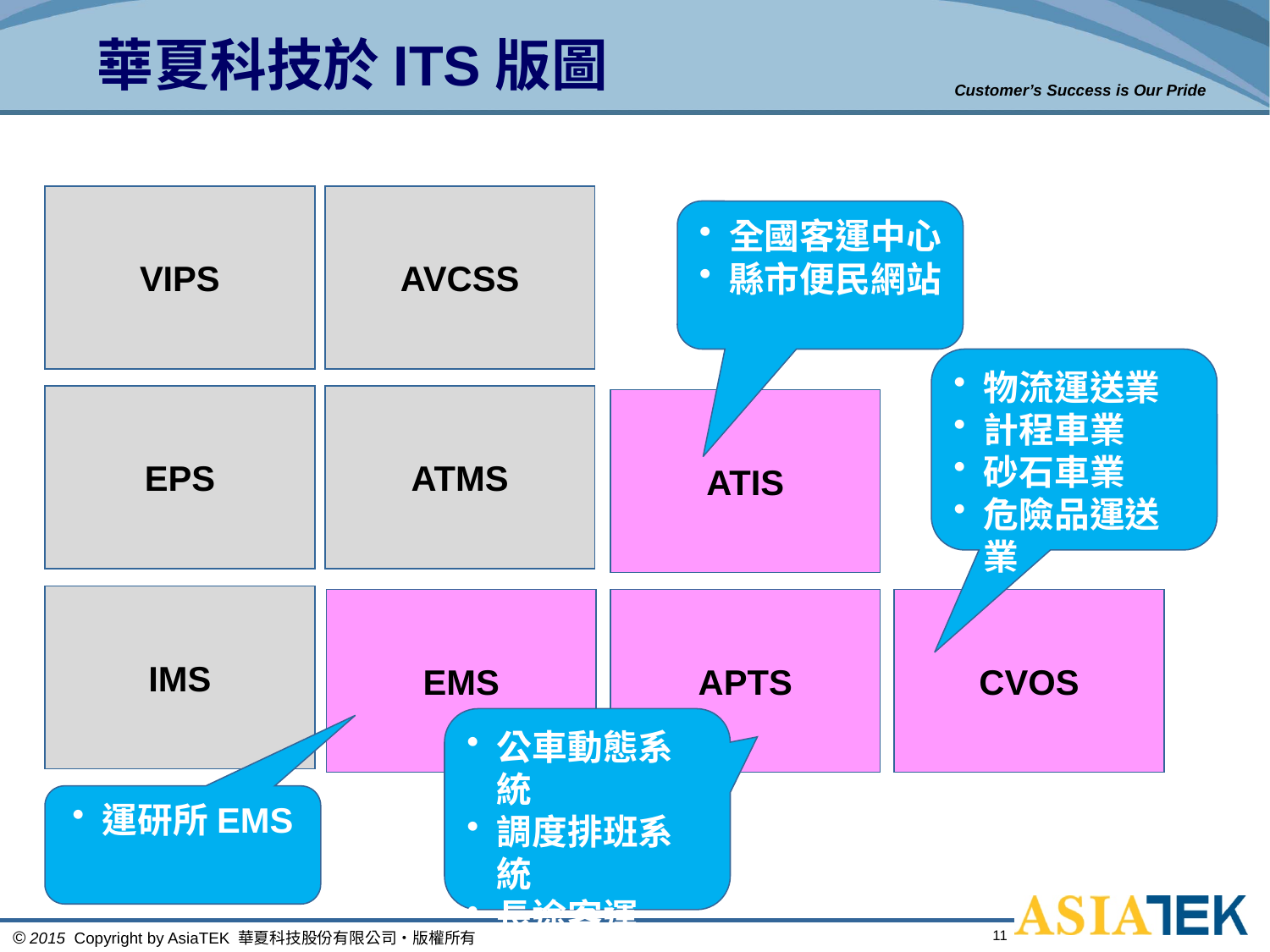

# 華夏科技於ITS版圖

VIPS
AVCSS
全國客運中心
縣市便民網站
物流運送業
計程車業
砂石車業
危險品運送業
EPS
ATMS
ATIS
IMS
EMS
APTS
CVOS
公車動態系統
調度排班系統
長途客運
車隊監控系統
運研所EMS
11